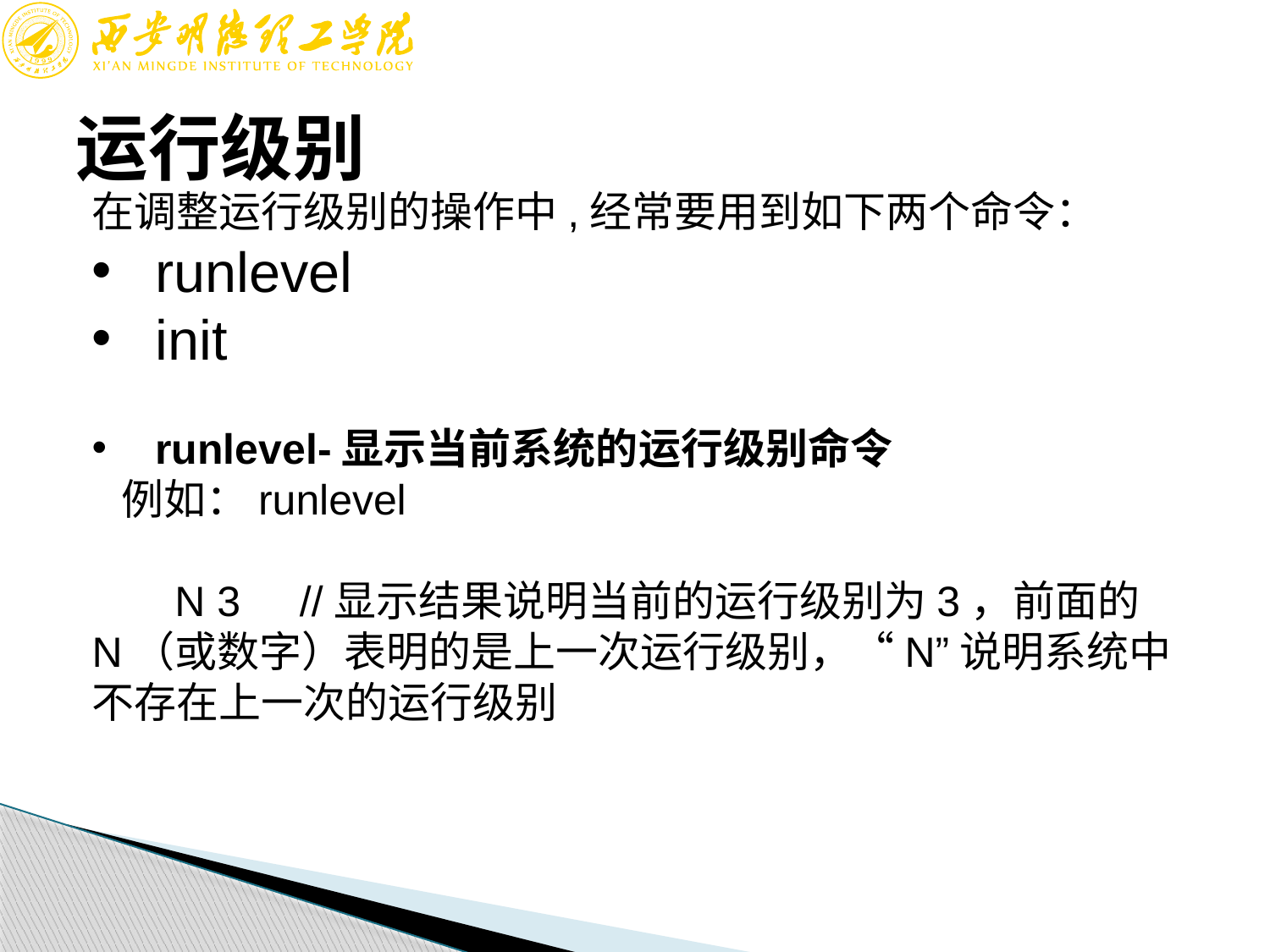

# 运行级别
在调整运行级别的操作中,经常要用到如下两个命令：
runlevel
init

runlevel-显示当前系统的运行级别命令
  例如：runlevel

       N 3     //显示结果说明当前的运行级别为3，前面的N（或数字）表明的是上一次运行级别，“N”说明系统中不存在上一次的运行级别